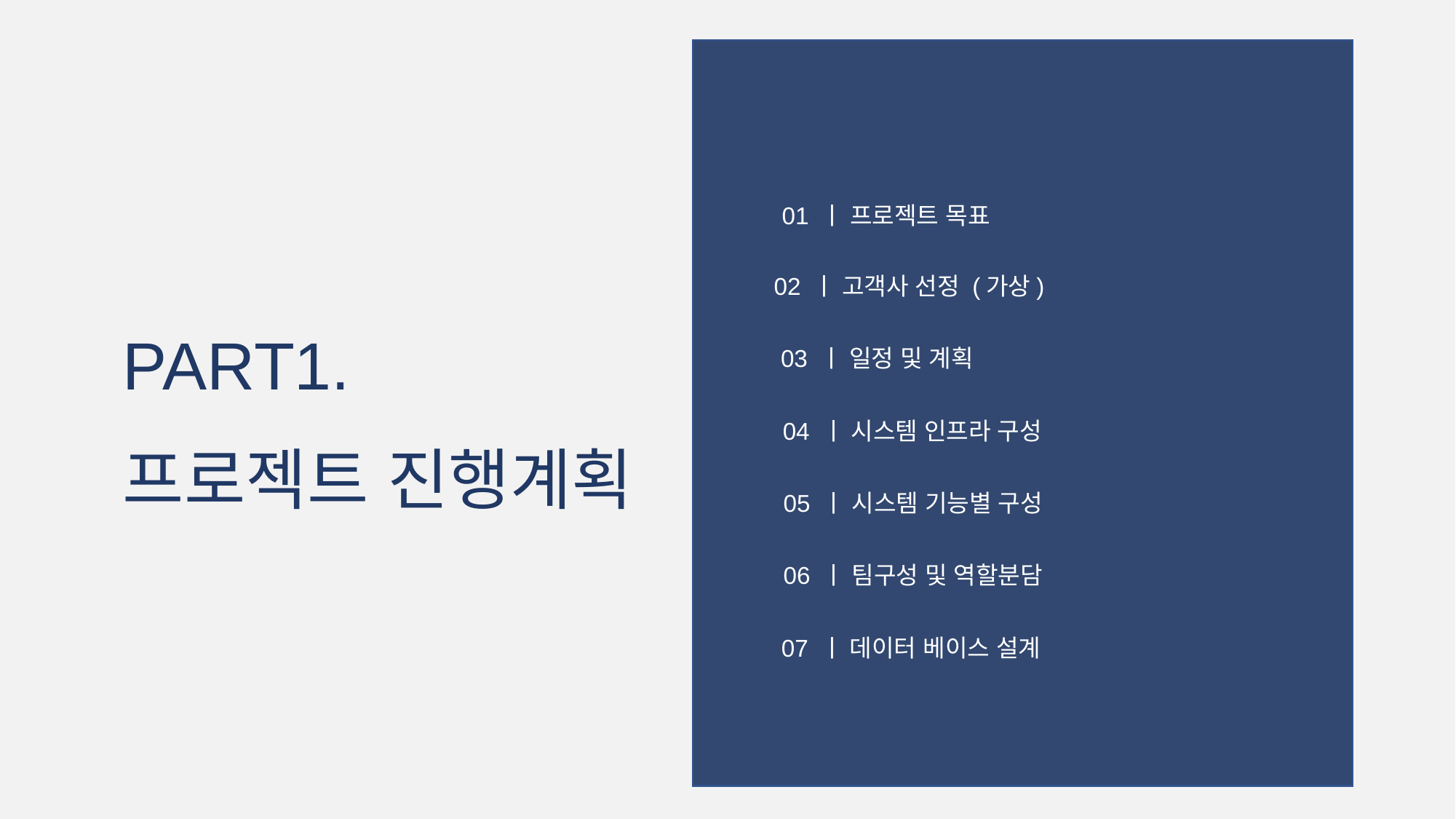

01 ㅣ 프로젝트 목표
02 ㅣ 고객사 선정 (가상)
PART1.
프로젝트 진행계획
03 ㅣ 일정 및 계획
04 ㅣ 시스템 인프라 구성
05 ㅣ 시스템 기능별 구성
06 ㅣ 팀구성 및 역할분담
07 ㅣ 데이터 베이스 설계